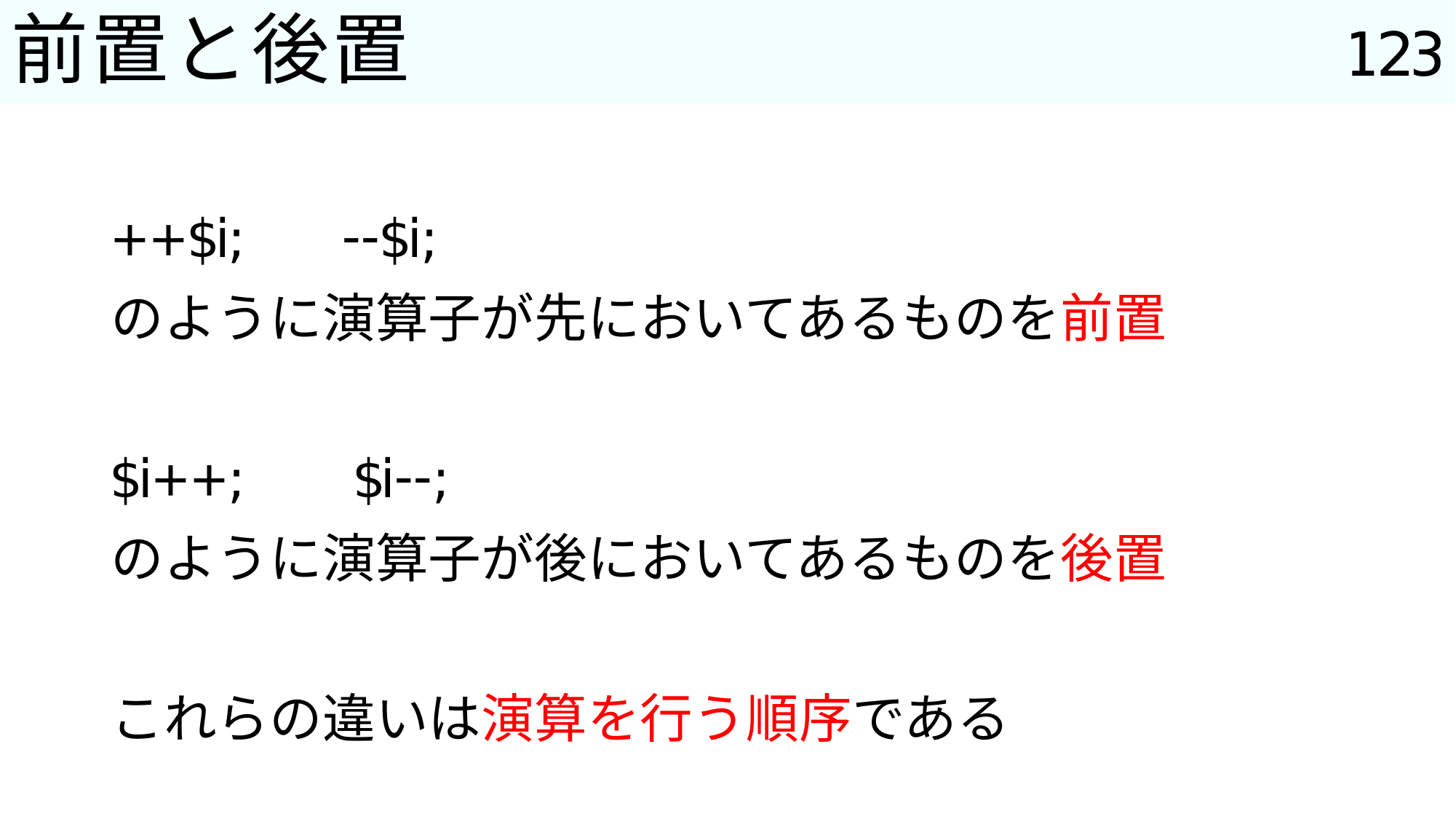

123
# 前置と後置
++$i; 　--$i;
のように演算子が先においてあるものを前置

$i++; 　 $i--;
のように演算子が後においてあるものを後置

これらの違いは演算を行う順序である